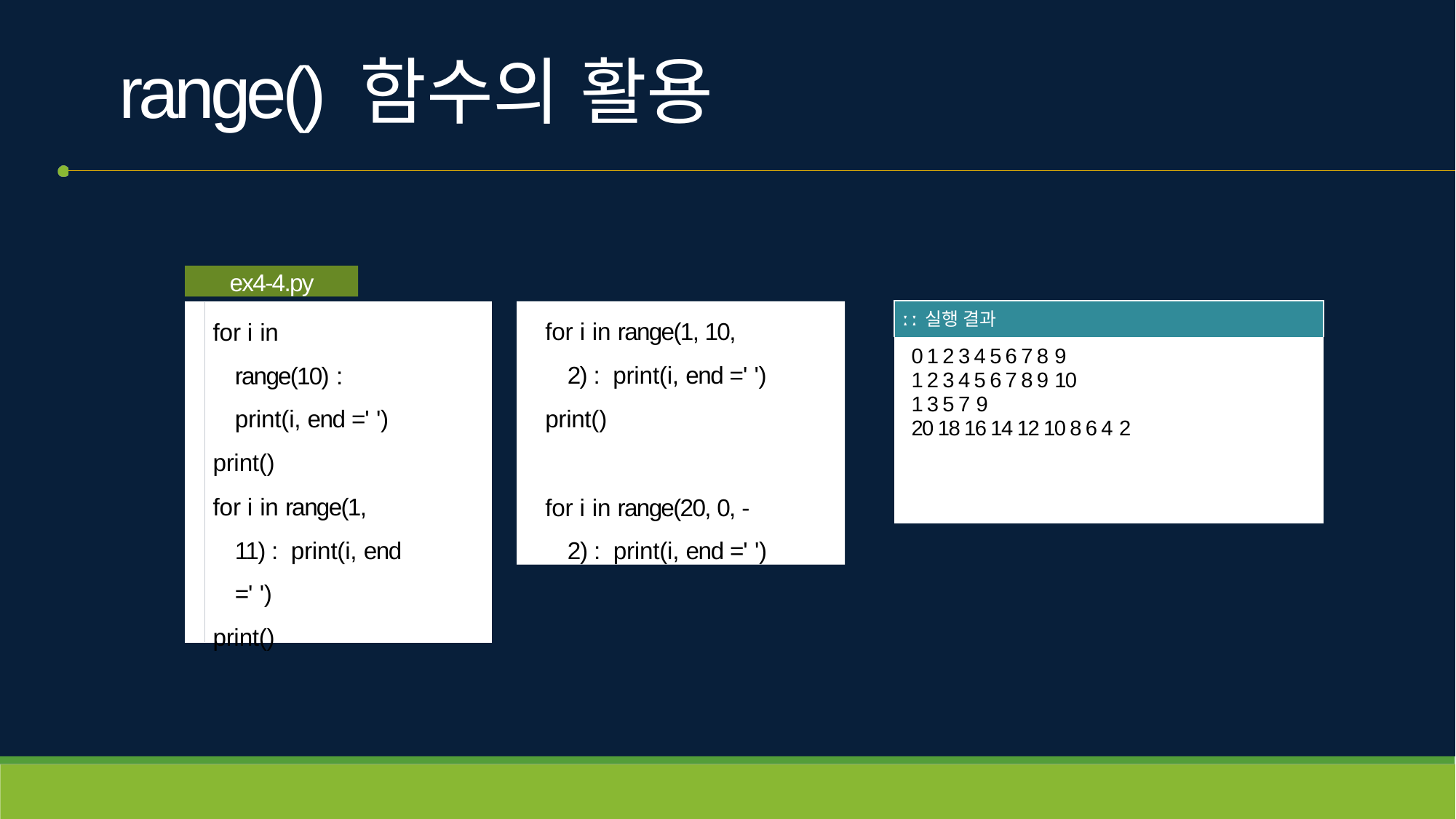

# range() 함수의 활용

ex4-4.py
for i in range(10) :  print(i, end =' ')
print()
| ː ː 실행 결과 |
| --- |
| 0 1 2 3 4 5 6 7 8 9 1 2 3 4 5 6 7 8 9 10 1 3 5 7 9 20 18 16 14 12 10 8 6 4 2 |
for i in range(1, 10, 2) :  print(i, end =' ')
print()

for i in range(20, 0, -2) :  print(i, end =' ')

for i in range(1, 11) :  print(i, end =' ')
print()